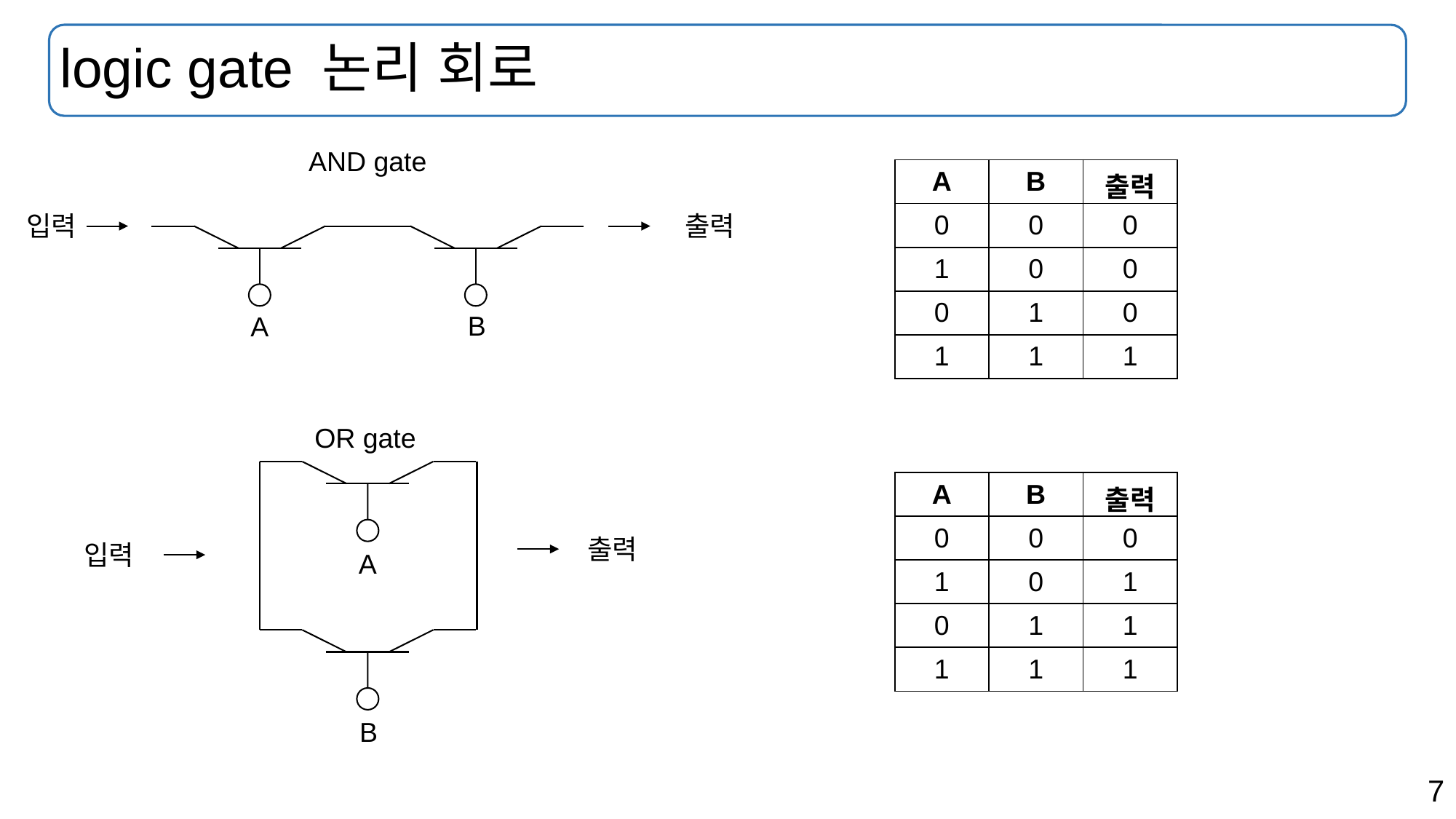

# logic gate 논리 회로
AND gate
| A | B | 출력 |
| --- | --- | --- |
| 0 | 0 | 0 |
| 1 | 0 | 0 |
| 0 | 1 | 0 |
| 1 | 1 | 1 |
입력
출력

B
A
OR gate

| A | B | 출력 |
| --- | --- | --- |
| 0 | 0 | 0 |
| 1 | 0 | 1 |
| 0 | 1 | 1 |
| 1 | 1 | 1 |
출력
입력
A

B